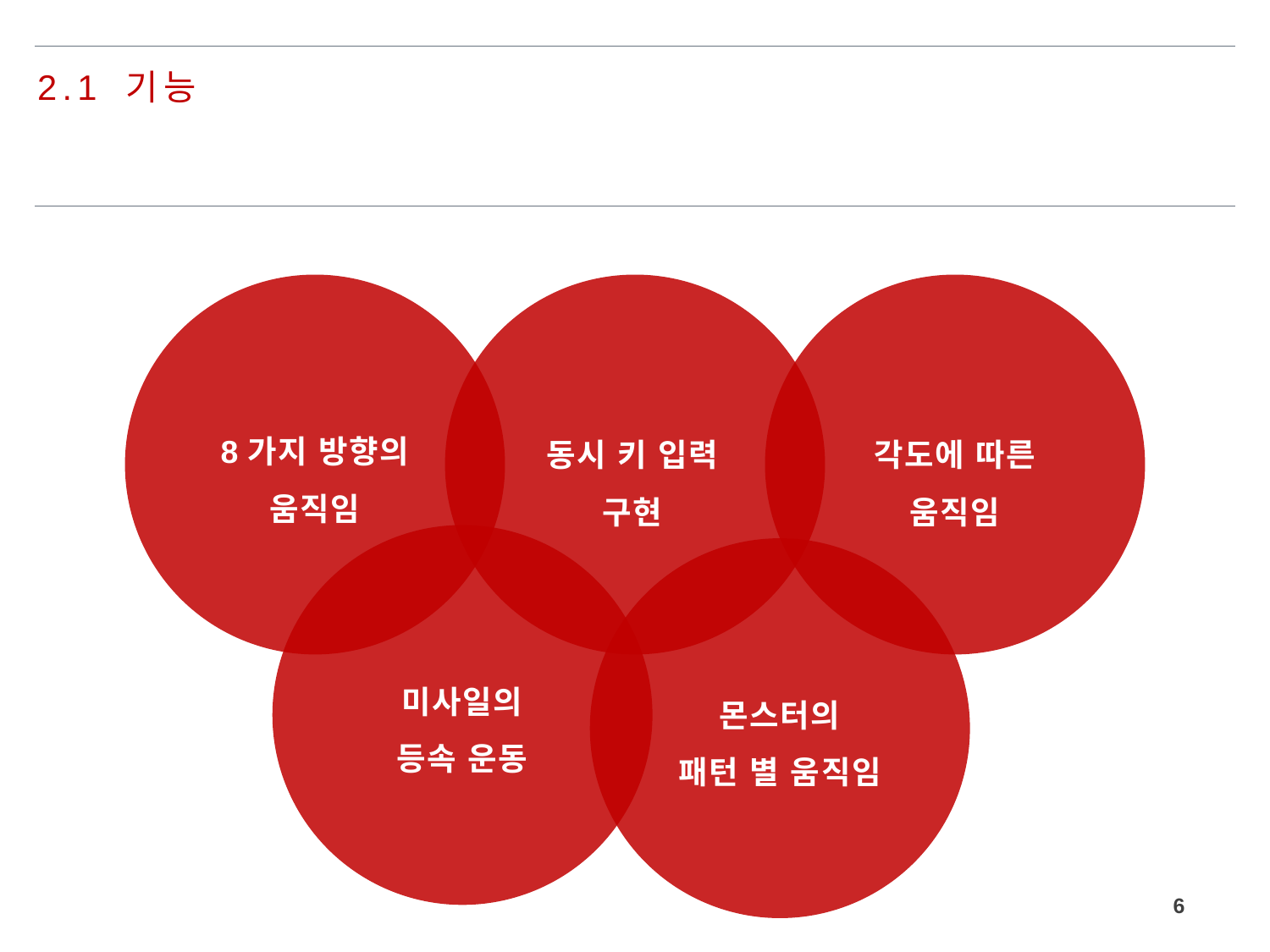

2.1 기능

8가지 방향의
움직임
동시 키 입력
구현
각도에 따른
움직임

미사일의
등속 운동
몬스터의
패턴 별 움직임
6